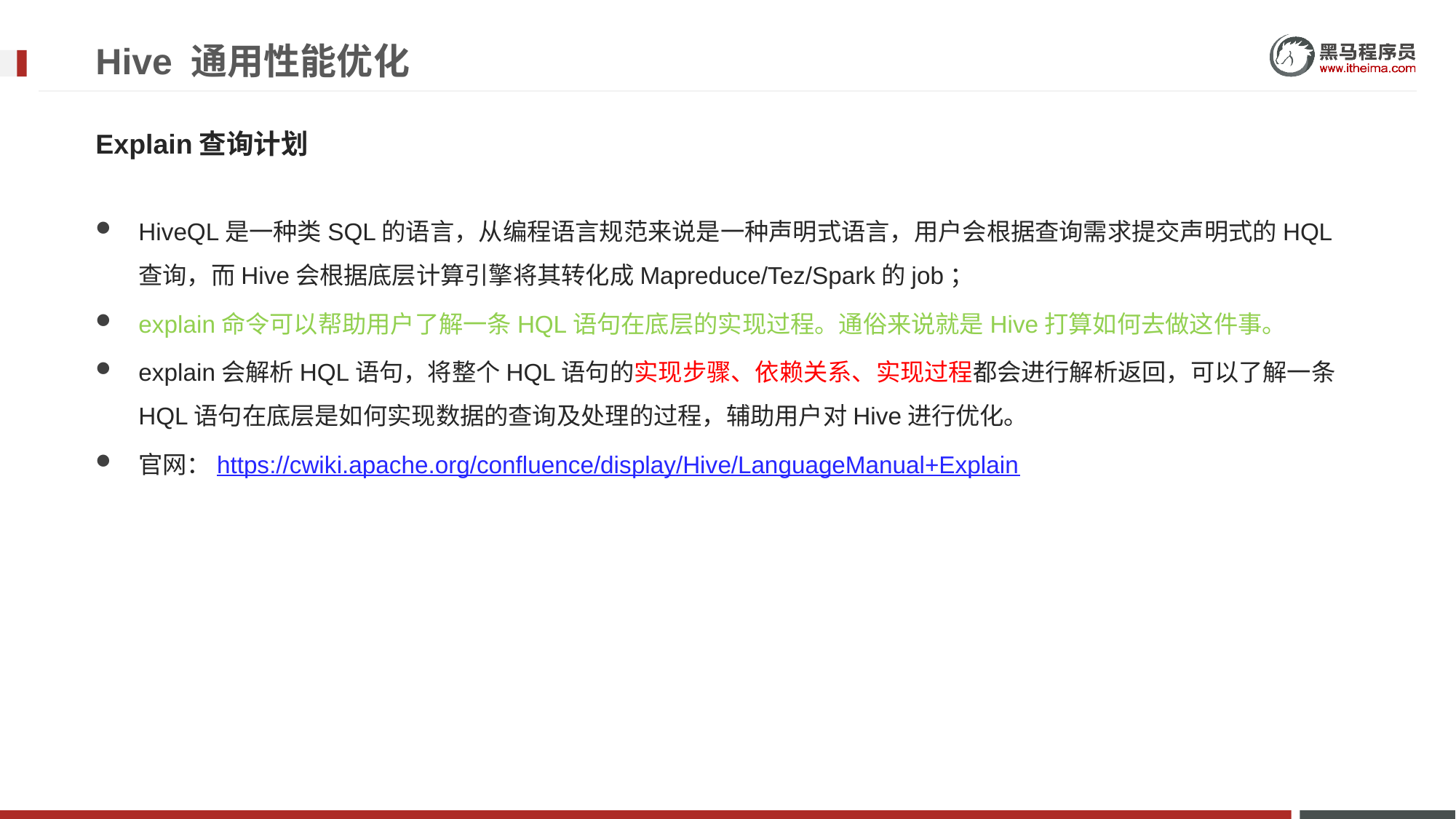

# Hive 通用性能优化
Explain查询计划
HiveQL是一种类SQL的语言，从编程语言规范来说是一种声明式语言，用户会根据查询需求提交声明式的HQL查询，而Hive会根据底层计算引擎将其转化成Mapreduce/Tez/Spark的job；
explain命令可以帮助用户了解一条HQL语句在底层的实现过程。通俗来说就是Hive打算如何去做这件事。
explain会解析HQL语句，将整个HQL语句的实现步骤、依赖关系、实现过程都会进行解析返回，可以了解一条HQL语句在底层是如何实现数据的查询及处理的过程，辅助用户对Hive进行优化。
官网：https://cwiki.apache.org/confluence/display/Hive/LanguageManual+Explain